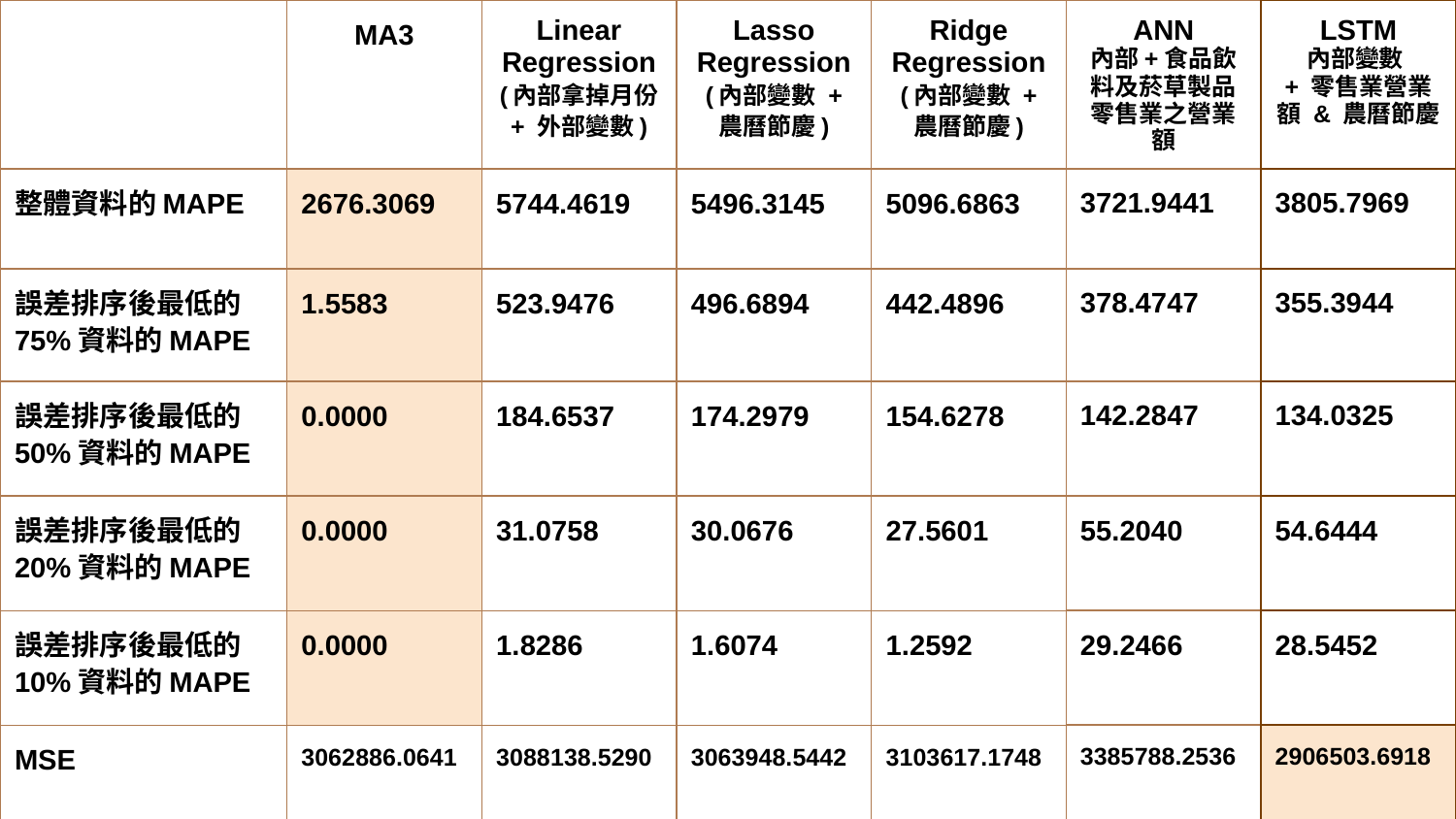

|  | MA3 | Linear Regression (內部拿掉月份 + 外部變數) | Lasso Regression (內部變數 + 農曆節慶) | Ridge Regression (內部變數 + 農曆節慶) | ANN 內部+食品飲料及菸草製品零售業之營業額 | LSTM 內部變數 + 零售業營業額 & 農曆節慶 |
| --- | --- | --- | --- | --- | --- | --- |
| 整體資料的MAPE | 2676.3069 | 5744.4619 | 5496.3145 | 5096.6863 | 3721.9441 | 3805.7969 |
| 誤差排序後最低的75%資料的MAPE | 1.5583 | 523.9476 | 496.6894 | 442.4896 | 378.4747 | 355.3944 |
| 誤差排序後最低的50%資料的MAPE | 0.0000 | 184.6537 | 174.2979 | 154.6278 | 142.2847 | 134.0325 |
| 誤差排序後最低的20%資料的MAPE | 0.0000 | 31.0758 | 30.0676 | 27.5601 | 55.2040 | 54.6444 |
| 誤差排序後最低的10%資料的MAPE | 0.0000 | 1.8286 | 1.6074 | 1.2592 | 29.2466 | 28.5452 |
| MSE | 3062886.0641 | 3088138.5290 | 3063948.5442 | 3103617.1748 | 3385788.2536 | 2906503.6918 |
62